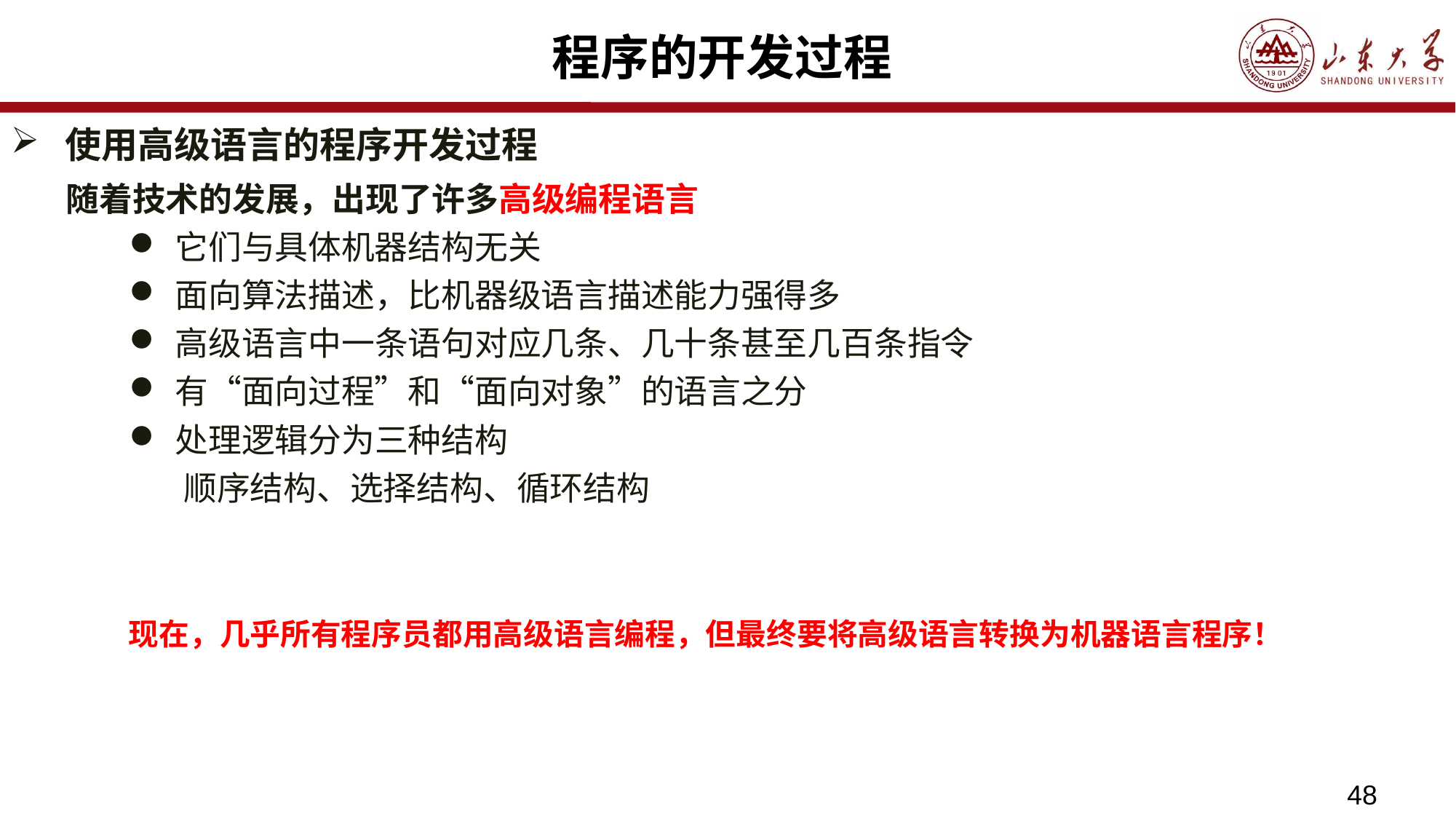

# 程序的开发过程
使用高级语言的程序开发过程

随着技术的发展，出现了许多高级编程语言
它们与具体机器结构无关
面向算法描述，比机器级语言描述能力强得多
高级语言中一条语句对应几条、几十条甚至几百条指令
有“面向过程”和“面向对象”的语言之分
处理逻辑分为三种结构
顺序结构、选择结构、循环结构
现在，几乎所有程序员都用高级语言编程，但最终要将高级语言转换为机器语言程序！
48